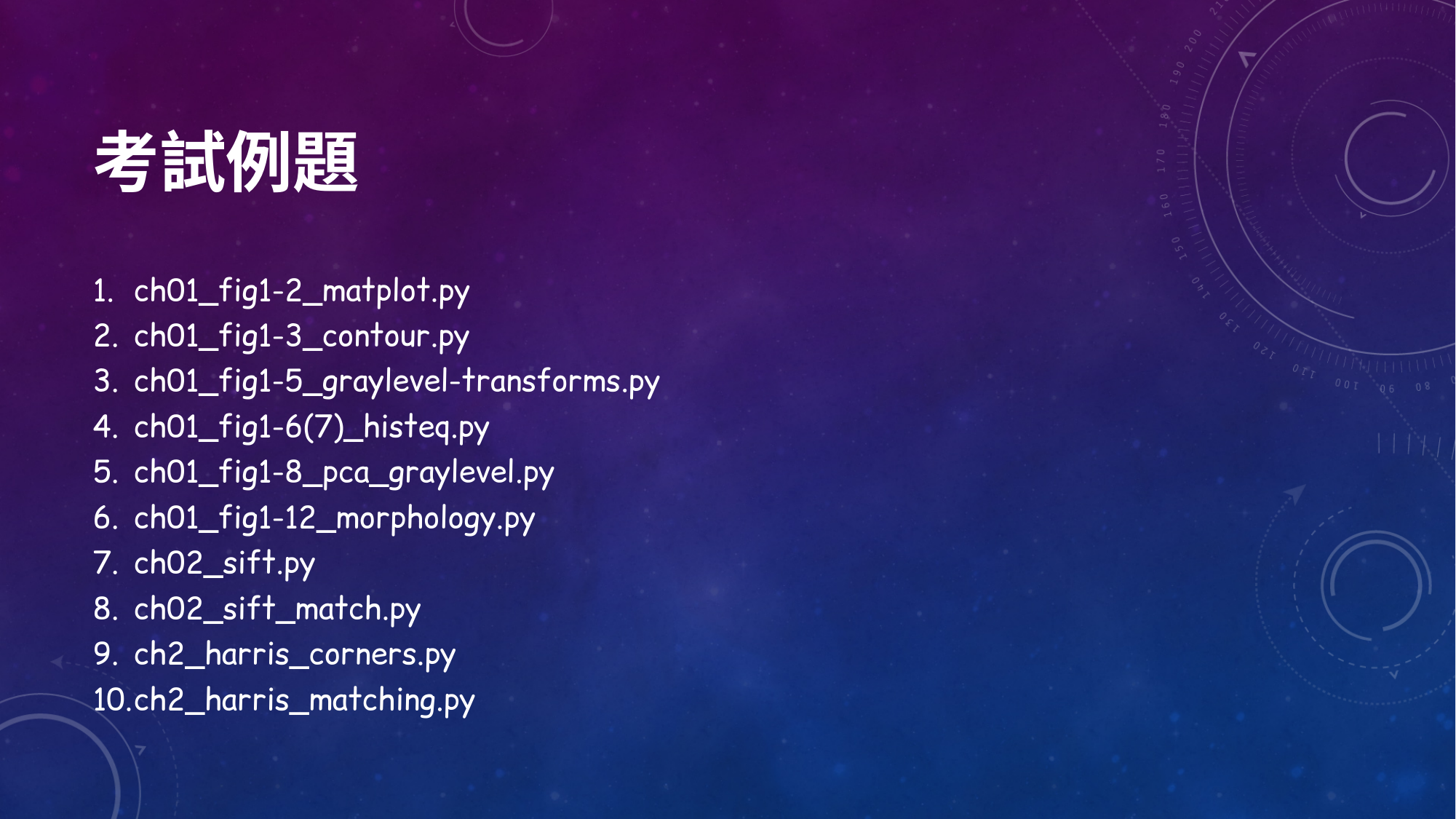

# 考試例題
ch01_fig1-2_matplot.py
ch01_fig1-3_contour.py
ch01_fig1-5_graylevel-transforms.py
ch01_fig1-6(7)_histeq.py
ch01_fig1-8_pca_graylevel.py
ch01_fig1-12_morphology.py
ch02_sift.py
ch02_sift_match.py
ch2_harris_corners.py
ch2_harris_matching.py